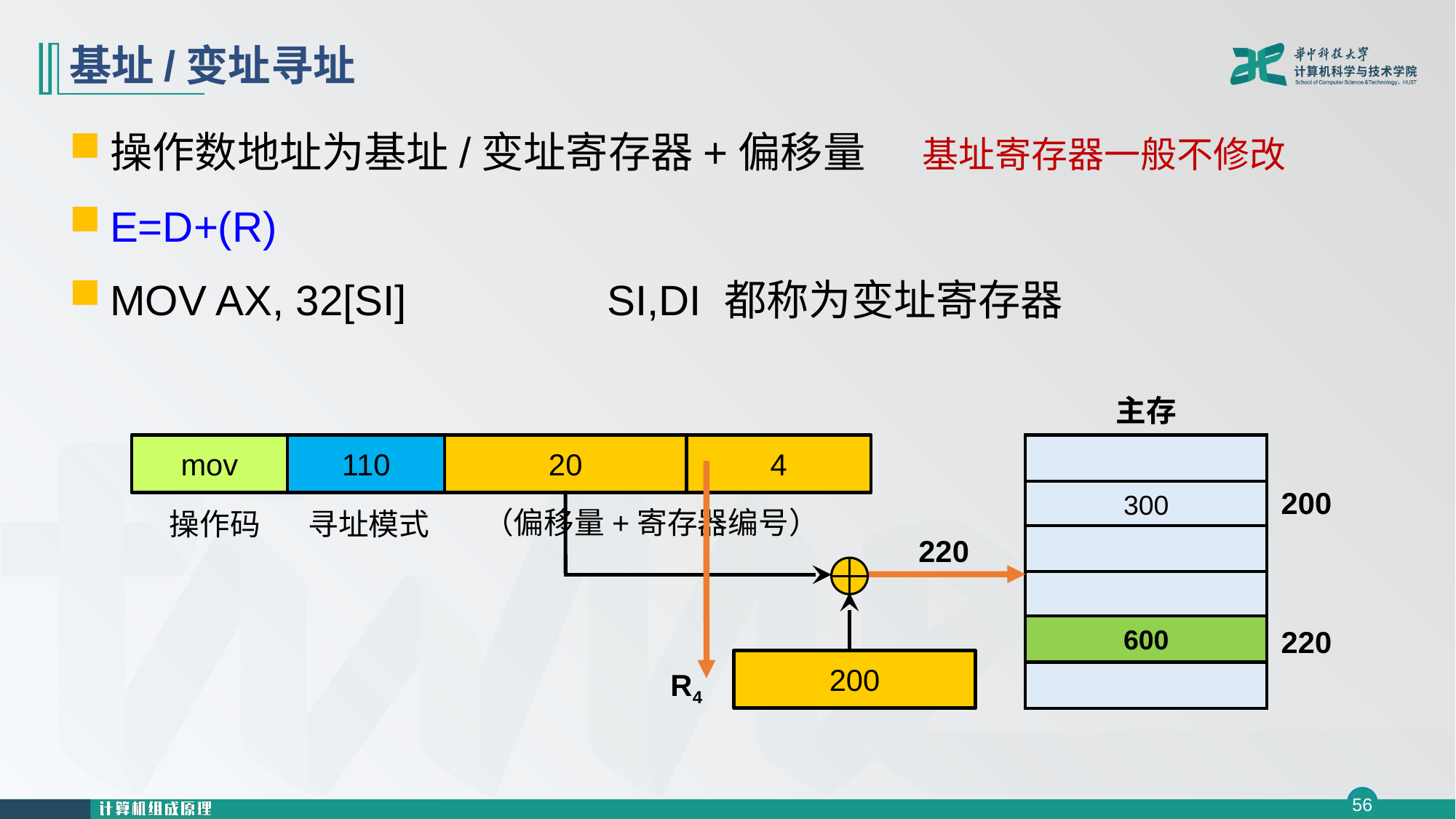

# 基址/变址寻址
操作数地址为基址/变址寄存器+偏移量      基址寄存器一般不修改
E=D+(R)
MOV AX, 32[SI]                 SI,DI 都称为变址寄存器
主存

200
300

600
220

mov
110
20
4
（偏移量+寄存器编号）
操作码
寻址模式

220

200
R4